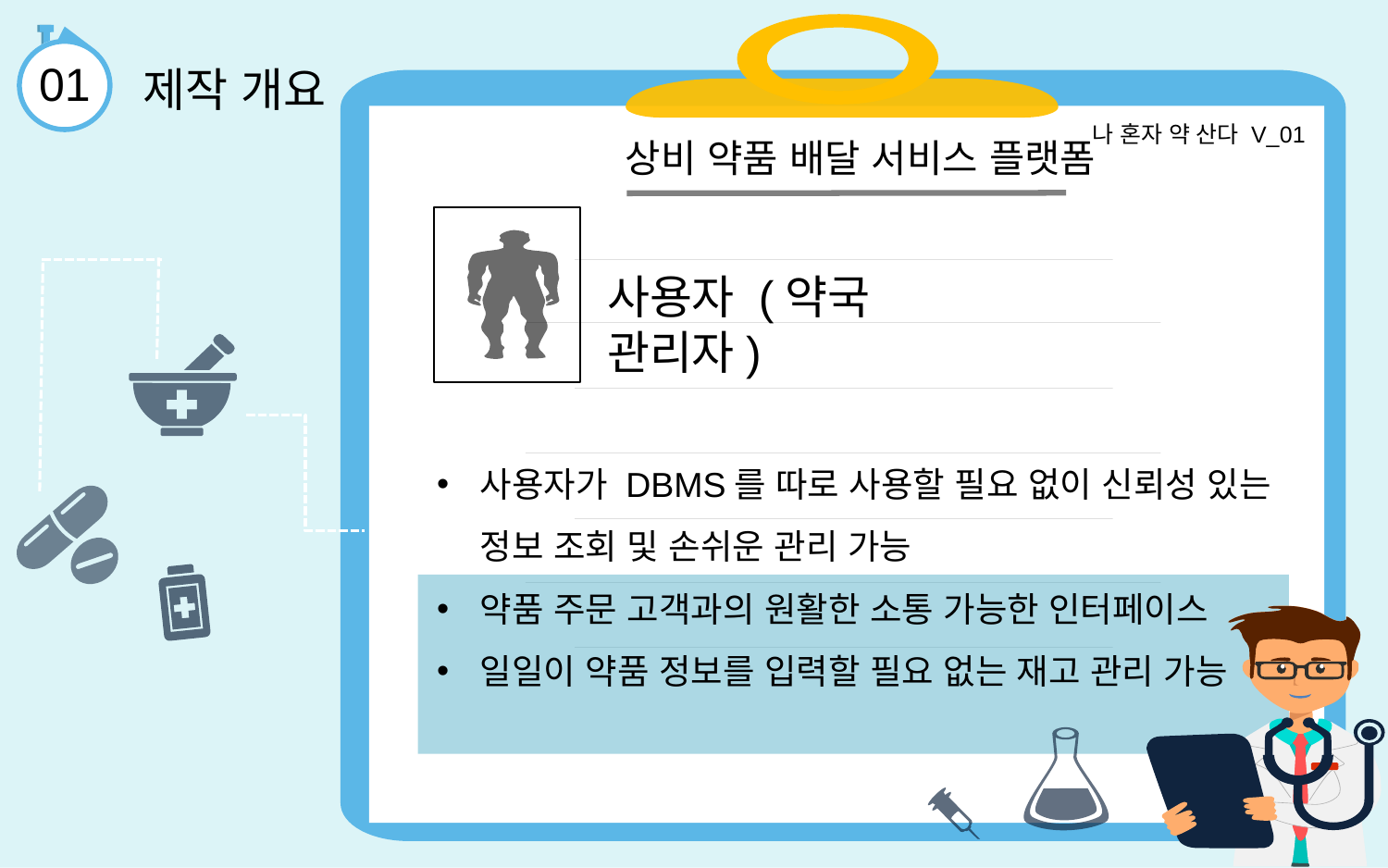

01
제작 개요
나 혼자 약 산다 V_01
상비 약품 배달 서비스 플랫폼
사용자 (약국 관리자)

사용자가 DBMS를 따로 사용할 필요 없이 신뢰성 있는 정보 조회 및 손쉬운 관리 가능
약품 주문 고객과의 원활한 소통 가능한 인터페이스
일일이 약품 정보를 입력할 필요 없는 재고 관리 가능